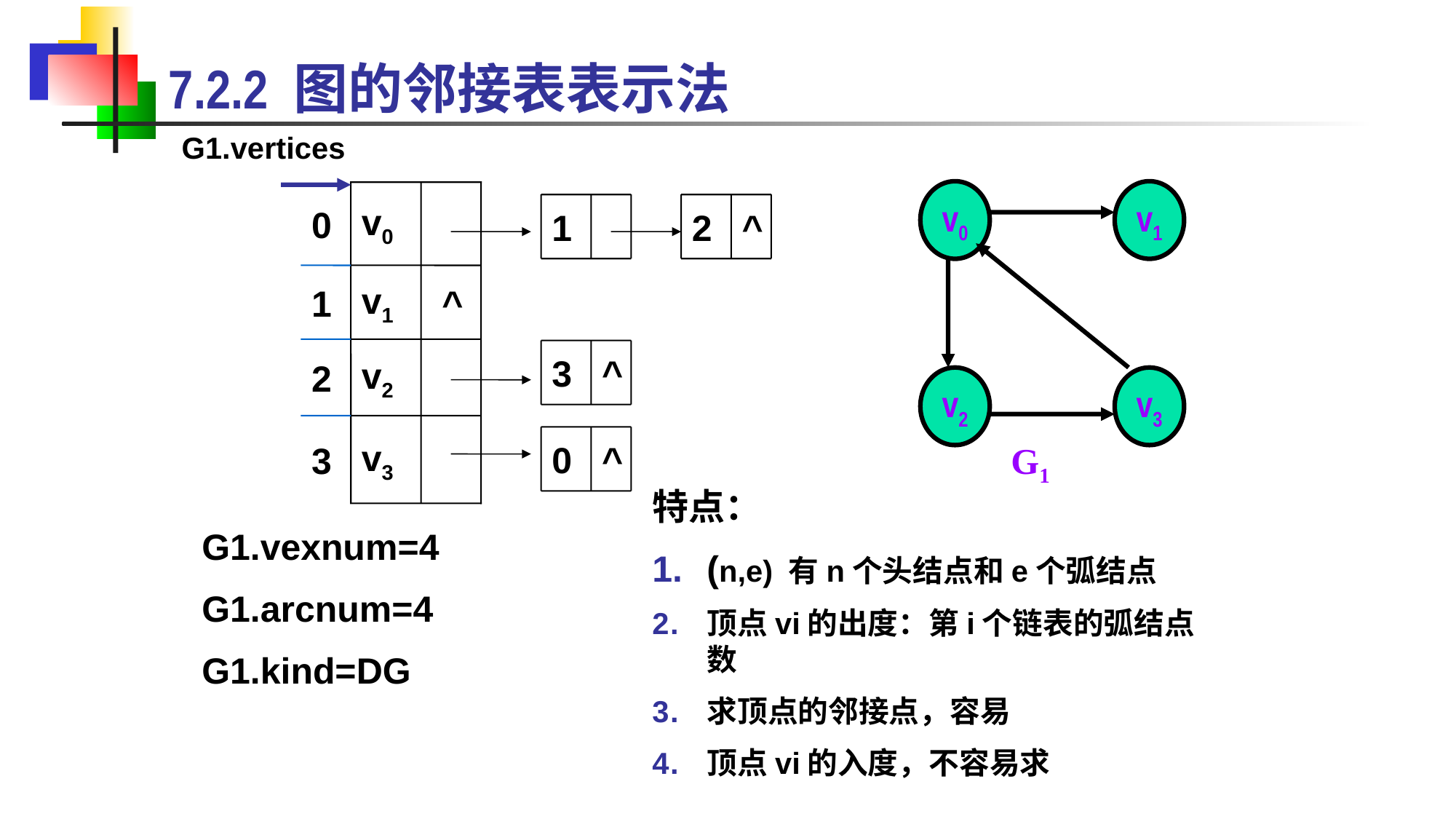

7.2.2 图的邻接表表示法
G1.vertices
0

v0

1

2

^

1

v1

 ^
2

v2

3

^

3

v3

0

^

v0
v1

v2
v3

G1
特点：
(n,e) 有n个头结点和e个弧结点
顶点vi的出度：第i个链表的弧结点数
求顶点的邻接点，容易
顶点vi的入度，不容易求
G1.vexnum=4
G1.arcnum=4
G1.kind=DG